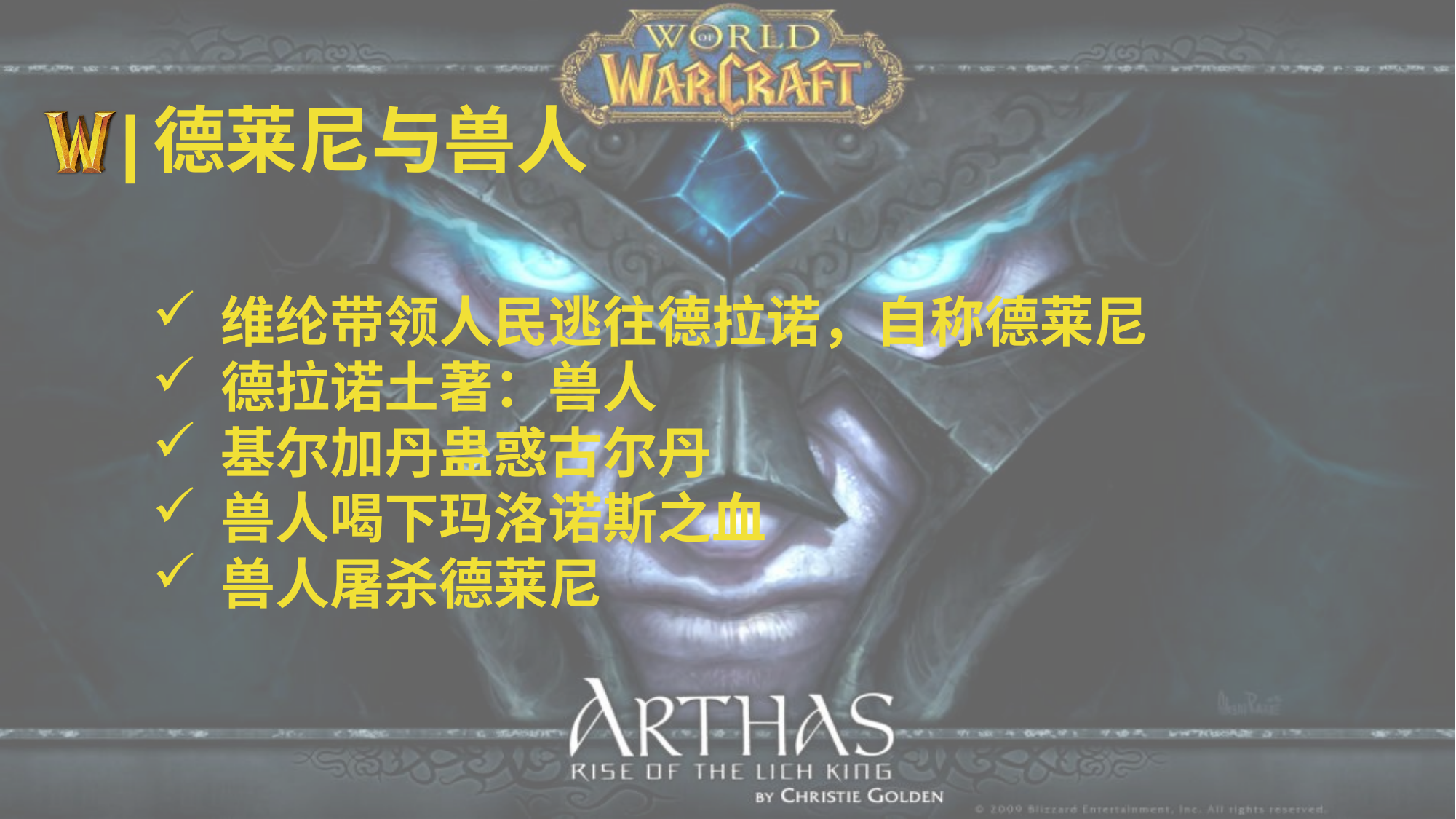

# 德莱尼与兽人
维纶带领人民逃往德拉诺，自称德莱尼
德拉诺土著：兽人
基尔加丹蛊惑古尔丹
兽人喝下玛洛诺斯之血
兽人屠杀德莱尼